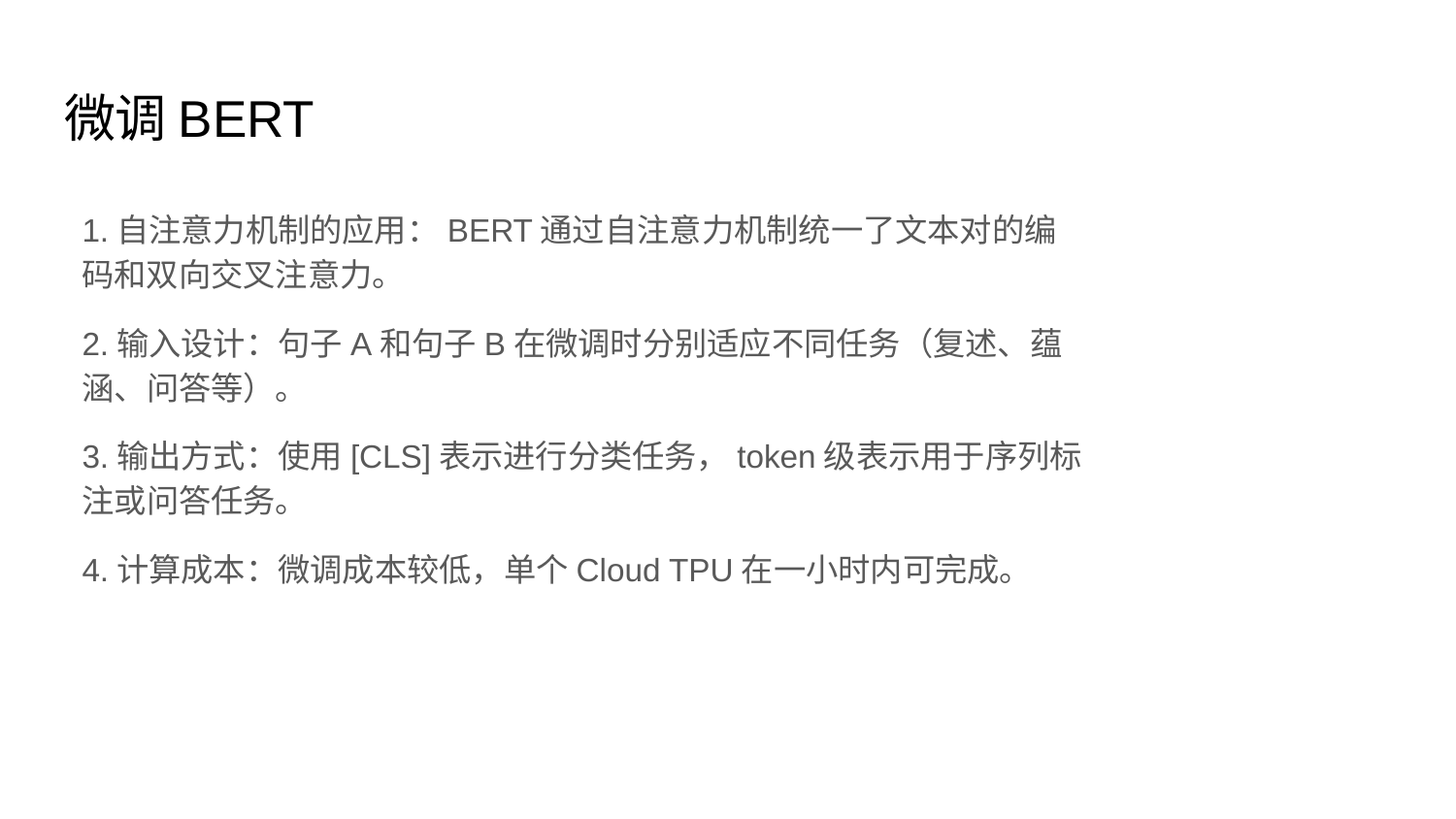

# 微调BERT
1.自注意力机制的应用：BERT通过自注意力机制统一了文本对的编码和双向交叉注意力。
2.输入设计：句子A和句子B在微调时分别适应不同任务（复述、蕴涵、问答等）。
3.输出方式：使用[CLS]表示进行分类任务，token级表示用于序列标注或问答任务。
4.计算成本：微调成本较低，单个Cloud TPU在一小时内可完成。